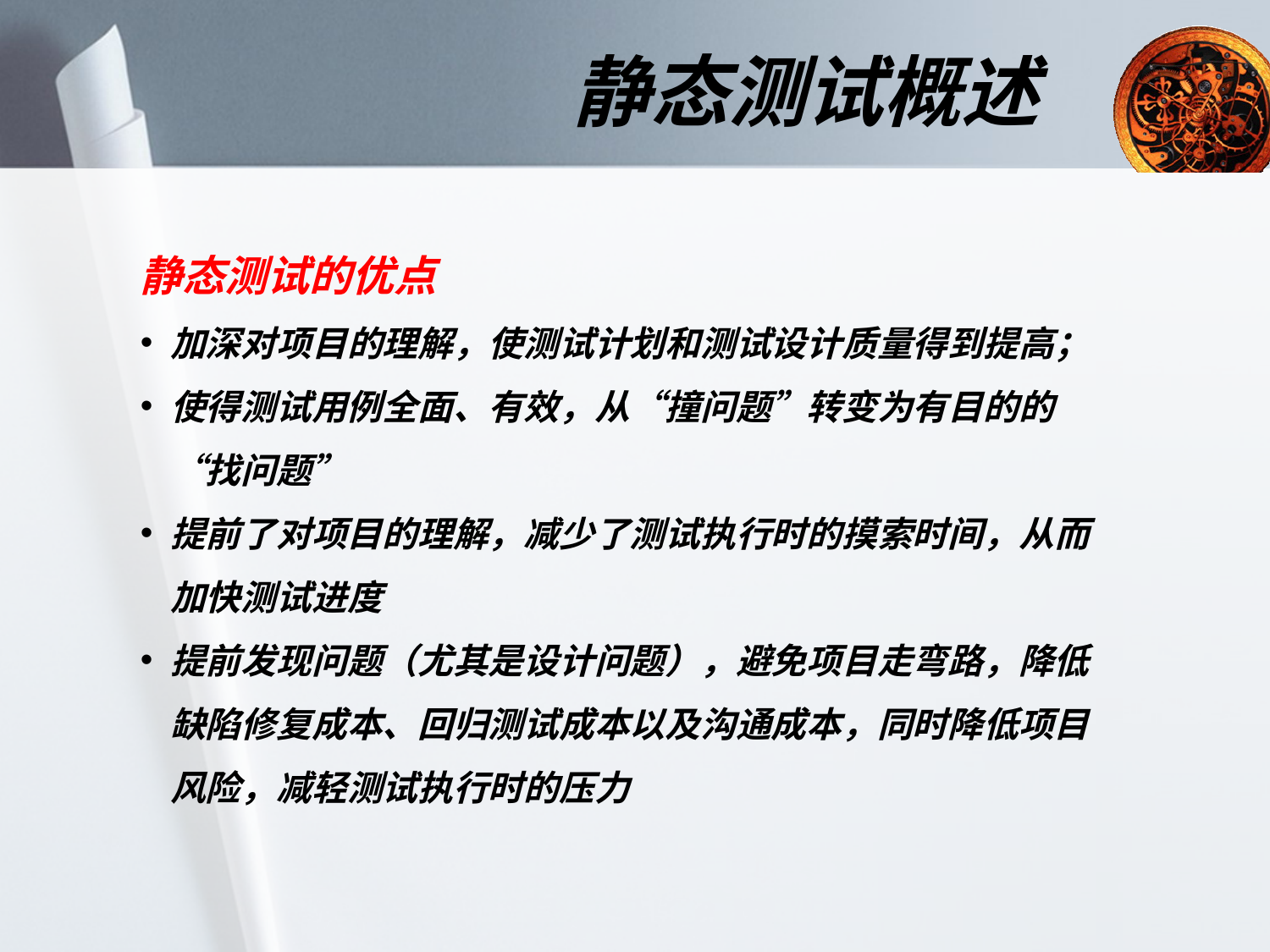

静态测试概述
静态测试的优点
加深对项目的理解，使测试计划和测试设计质量得到提高；
使得测试用例全面、有效，从“撞问题”转变为有目的的“找问题”
提前了对项目的理解，减少了测试执行时的摸索时间，从而加快测试进度
提前发现问题（尤其是设计问题），避免项目走弯路，降低缺陷修复成本、回归测试成本以及沟通成本，同时降低项目风险，减轻测试执行时的压力